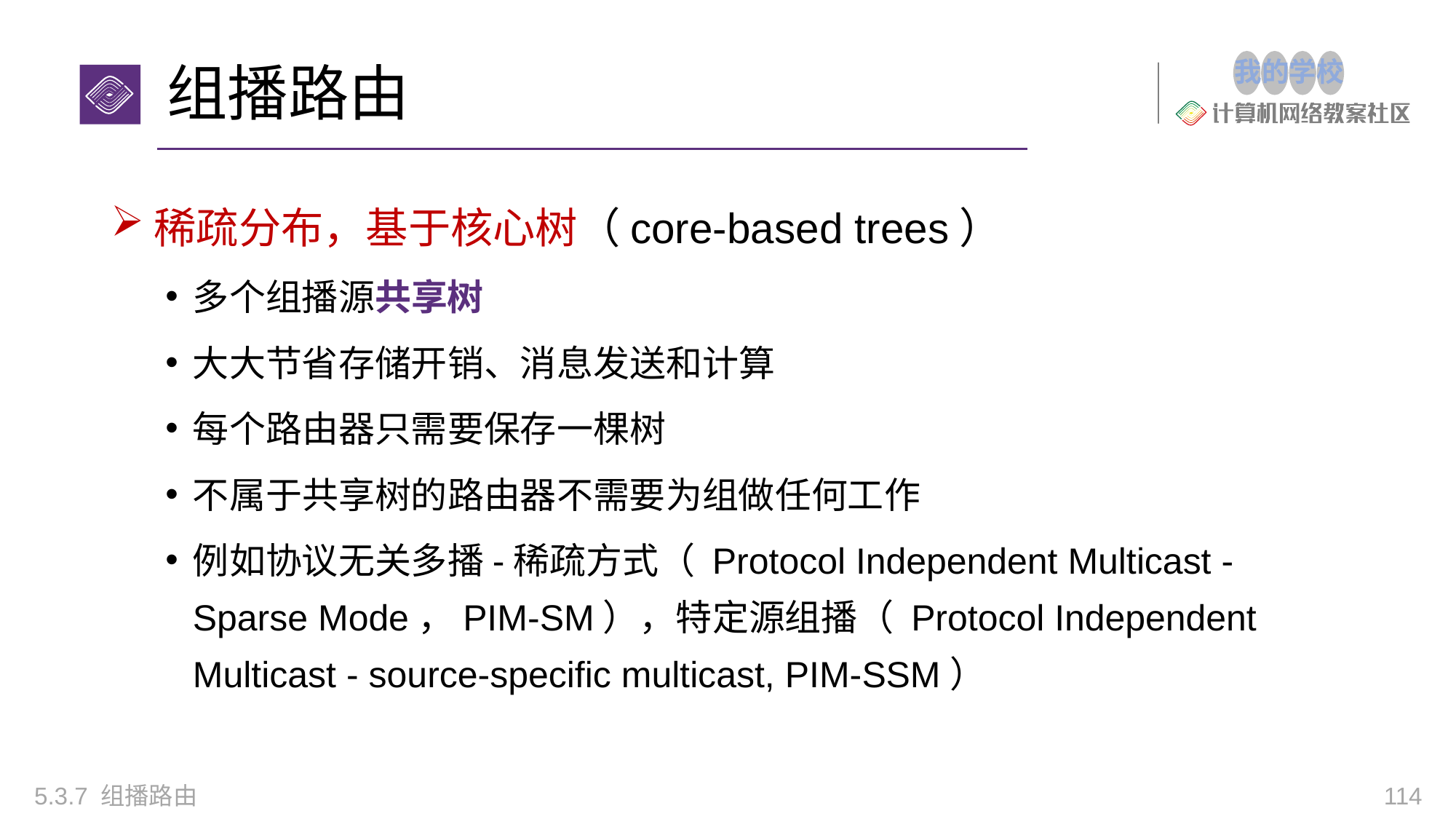

# 组播路由
稀疏分布，基于核心树（core-based trees）
多个组播源共享树
大大节省存储开销、消息发送和计算
每个路由器只需要保存一棵树
不属于共享树的路由器不需要为组做任何工作
例如协议无关多播-稀疏方式（ Protocol Independent Multicast - Sparse Mode，PIM-SM），特定源组播（ Protocol Independent Multicast - source-specific multicast, PIM-SSM）

5.3.7 组播路由
114